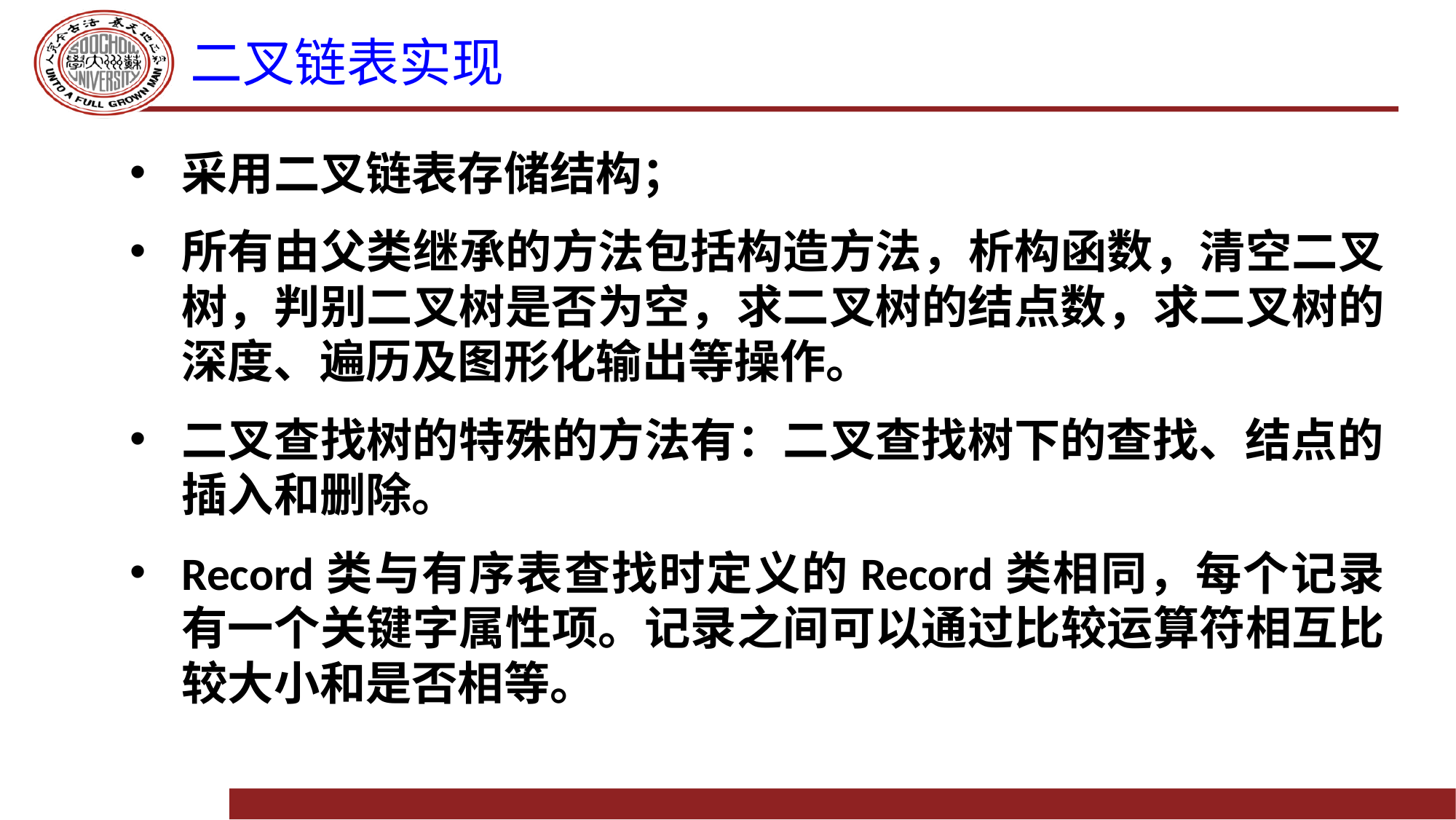

# 二叉链表实现
采用二叉链表存储结构；
所有由父类继承的方法包括构造方法，析构函数，清空二叉树，判别二叉树是否为空，求二叉树的结点数，求二叉树的深度、遍历及图形化输出等操作。
二叉查找树的特殊的方法有：二叉查找树下的查找、结点的插入和删除。
Record类与有序表查找时定义的Record类相同，每个记录有一个关键字属性项。记录之间可以通过比较运算符相互比较大小和是否相等。